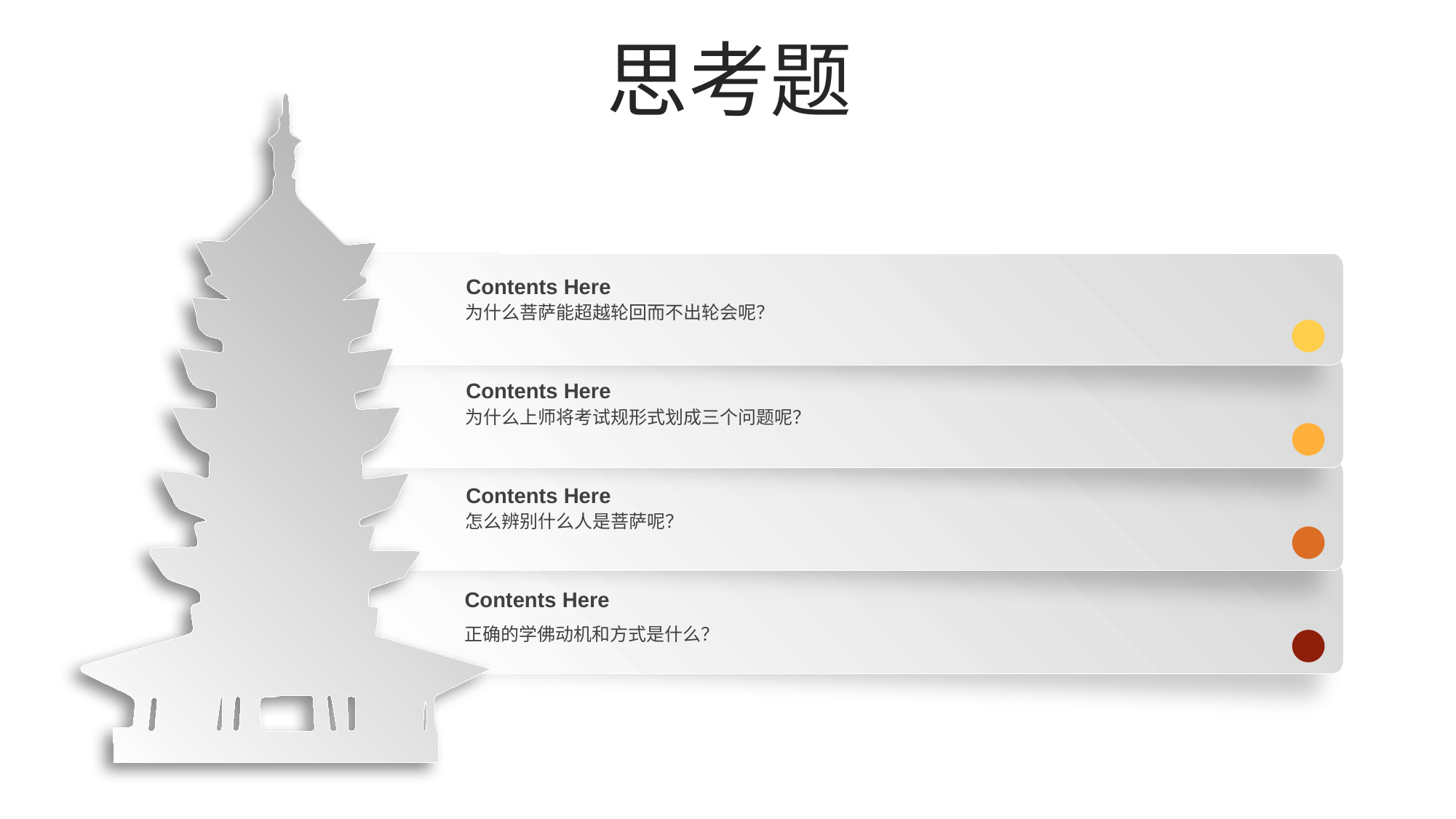

思考题

Contents Here
为什么菩萨能超越轮回而不出轮会呢？

Contents Here
为什么上师将考试规形式划成三个问题呢？

Contents Here
怎么辨别什么人是菩萨呢？

Contents Here

正确的学佛动机和方式是什么？